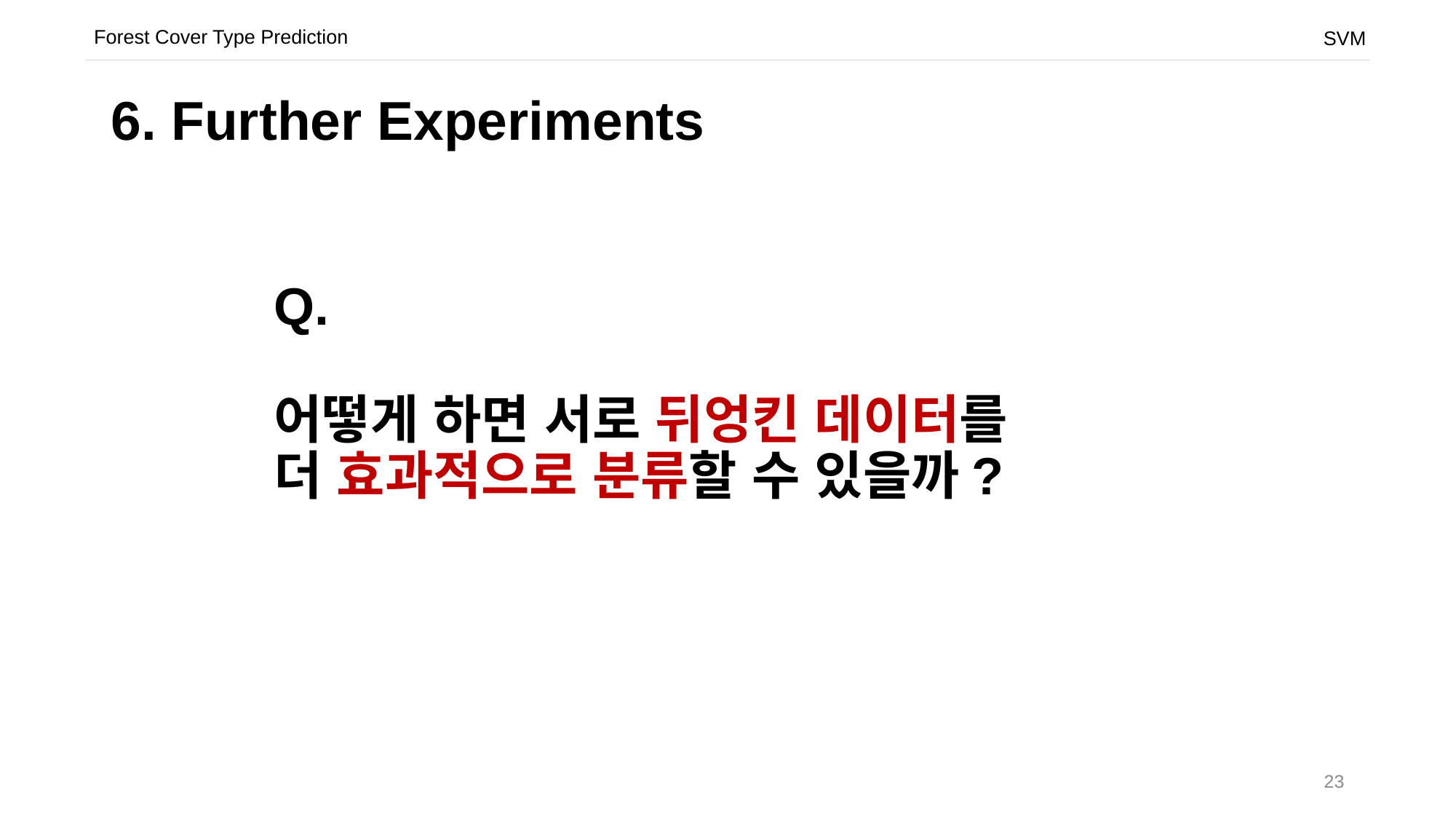

Forest Cover Type Prediction
SVM
# 6. Further Experiments
Q.

어떻게 하면 서로 뒤엉킨 데이터를
더 효과적으로 분류할 수 있을까?
23